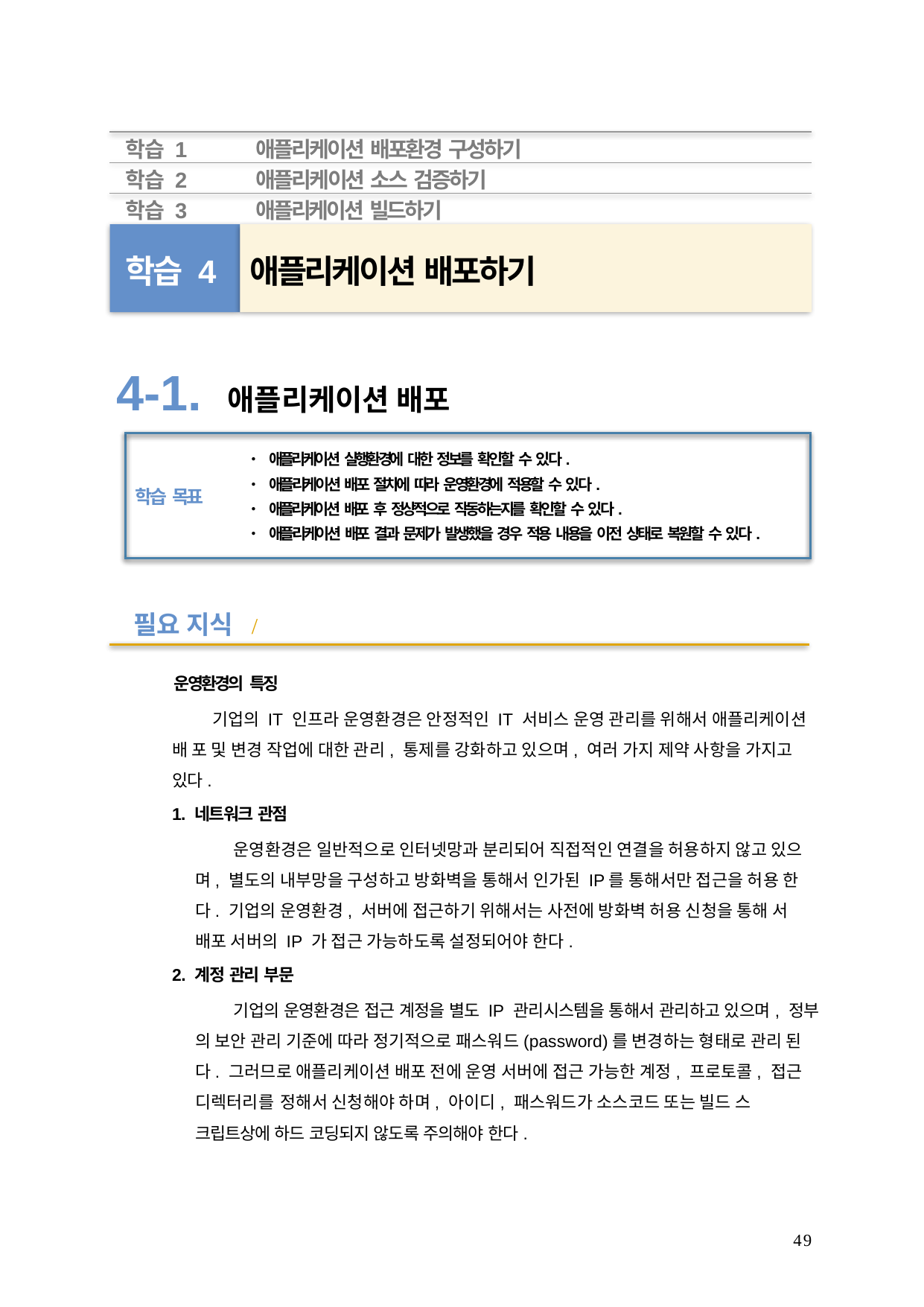

학습 1	애플리케이션 배포환경 구성하기

학습 2	애플리케이션 소스 검증하기

학습 3	애플리케이션 빌드하기

학습 4   애플리케이션 배포하기
4-1. 애플리케이션 배포

• 애플리케이션 실행환경에 대한 정보를 확인할 수 있다.

• 애플리케이션 배포 절차에 따라 운영환경에 적용할 수 있다.

• 애플리케이션 배포 후 정상적으로 작동하는지를 확인할 수 있다.
• 애플리케이션 배포 결과 문제가 발생했을 경우 적용 내용을 이전 상태로 복원할 수 있다.
학습 목표

필요 지식   /

운영환경의 특징
기업의 IT 인프라 운영환경은 안정적인 IT 서비스 운영 관리를 위해서 애플리케이션 배 포 및 변경 작업에 대한 관리, 통제를 강화하고 있으며, 여러 가지 제약 사항을 가지고 있다.

1. 네트워크 관점
운영환경은 일반적으로 인터넷망과 분리되어 직접적인 연결을 허용하지 않고 있으 며, 별도의 내부망을 구성하고 방화벽을 통해서 인가된 IP를 통해서만 접근을 허용 한다. 기업의 운영환경, 서버에 접근하기 위해서는 사전에 방화벽 허용 신청을 통해 서 배포 서버의 IP 가 접근 가능하도록 설정되어야 한다.

2. 계정 관리 부문
기업의 운영환경은 접근 계정을 별도 IP 관리시스템을 통해서 관리하고 있으며, 정부 의 보안 관리 기준에 따라 정기적으로 패스워드(password)를 변경하는 형태로 관리 된다. 그러므로 애플리케이션 배포 전에 운영 서버에 접근 가능한 계정, 프로토콜, 접근 디렉터리를  정해서 신청해야 하며, 아이디, 패스워드가 소스코드 또는 빌드 스 크립트상에 하드 코딩되지 않도록 주의해야 한다.

49